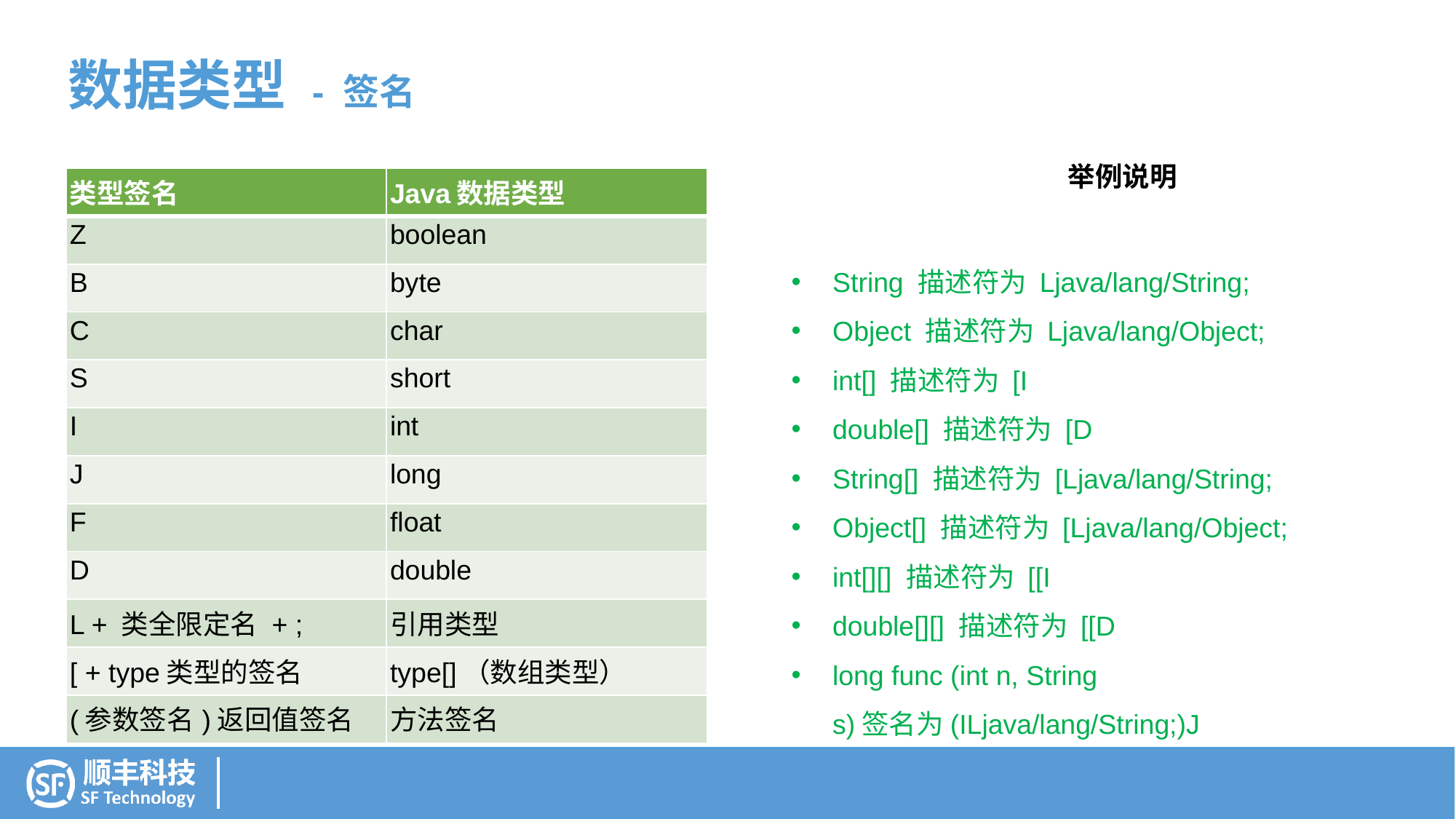

数据类型 - 签名
举例说明
| 类型签名 | Java数据类型 |
| --- | --- |
| Z | boolean |
| B | byte |
| C | char |
| S | short |
| I | int |
| J | long |
| F | float |
| D | double |
| L + 类全限定名 + ; | 引用类型 |
| [ + type类型的签名 | type[]（数组类型） |
| (参数签名)返回值签名 | 方法签名 |

String 描述符为 Ljava/lang/String;
Object 描述符为 Ljava/lang/Object;
int[] 描述符为 [I
double[] 描述符为 [D
String[] 描述符为 [Ljava/lang/String;
Object[] 描述符为 [Ljava/lang/Object;
int[][] 描述符为 [[I
double[][] 描述符为 [[D
long func (int n, String s)签名为(ILjava/lang/String;)J